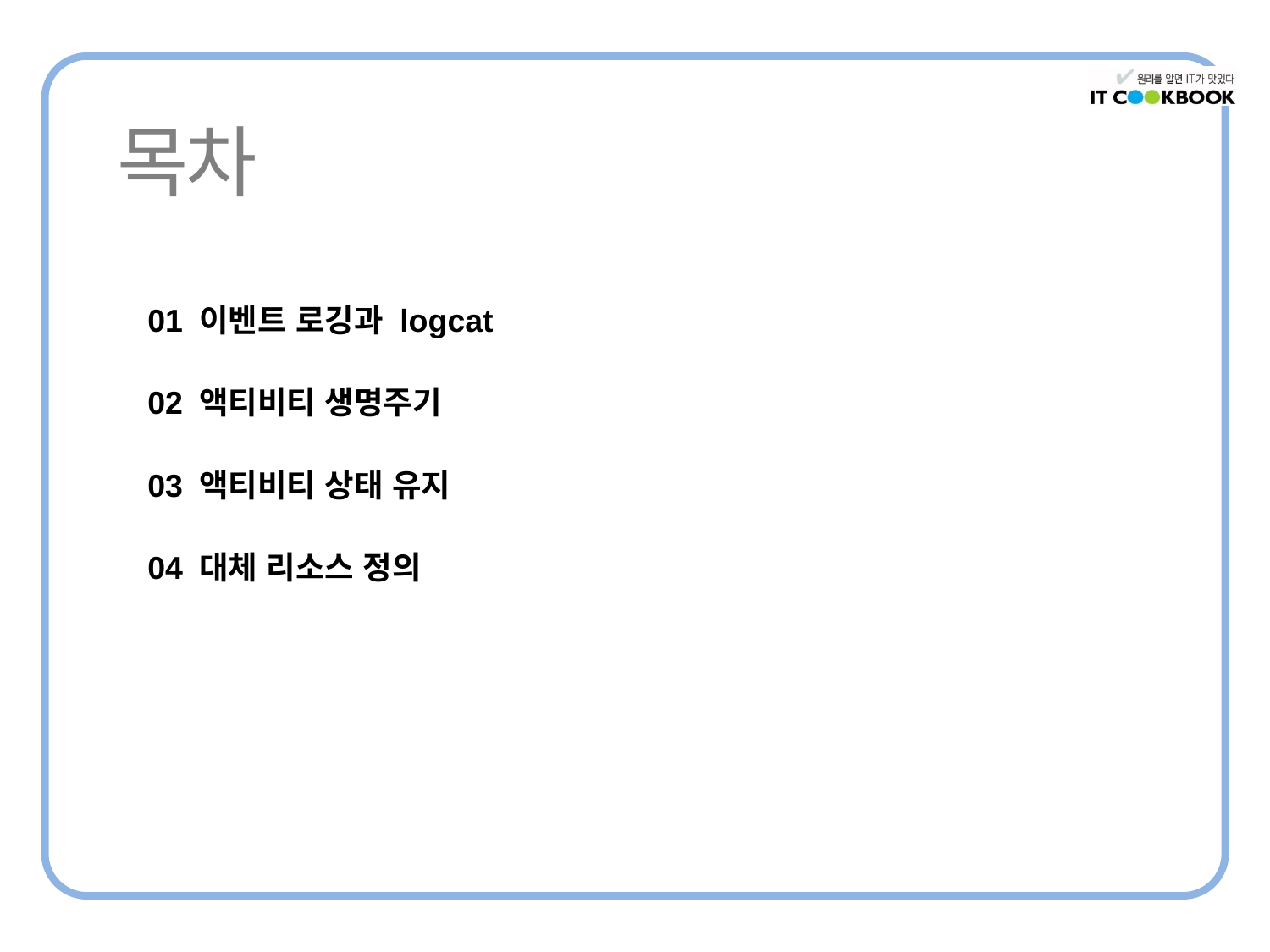

01 이벤트 로깅과 logcat
02 액티비티 생명주기
03 액티비티 상태 유지
04 대체 리소스 정의